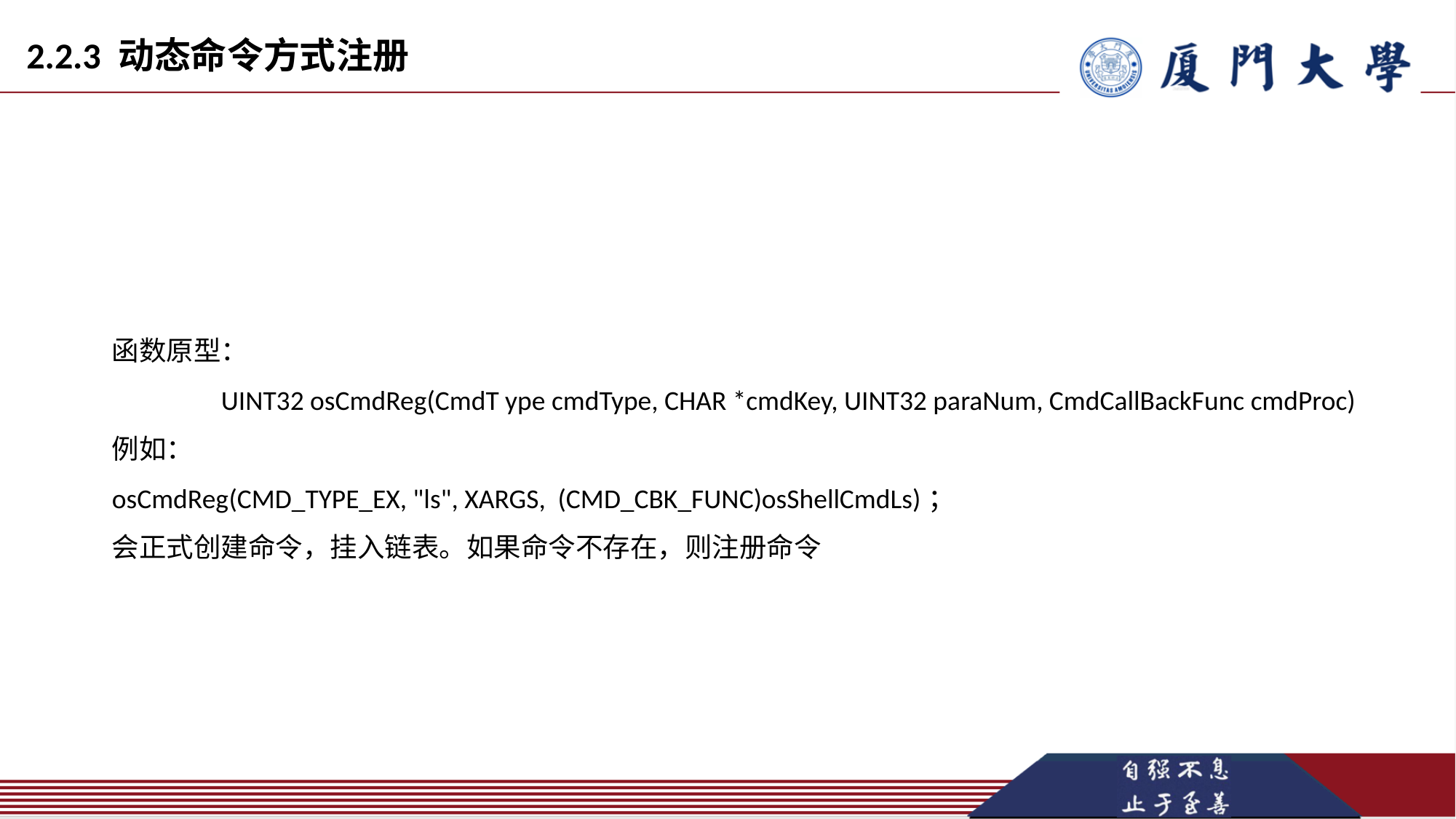

2.2.3 动态命令方式注册
函数原型：
	UINT32 osCmdReg(CmdT ype cmdType, CHAR *cmdKey, UINT32 paraNum, CmdCallBackFunc cmdProc)
例如：
osCmdReg(CMD_TYPE_EX, "ls", XARGS,  (CMD_CBK_FUNC)osShellCmdLs)；
会正式创建命令，挂入链表。如果命令不存在，则注册命令